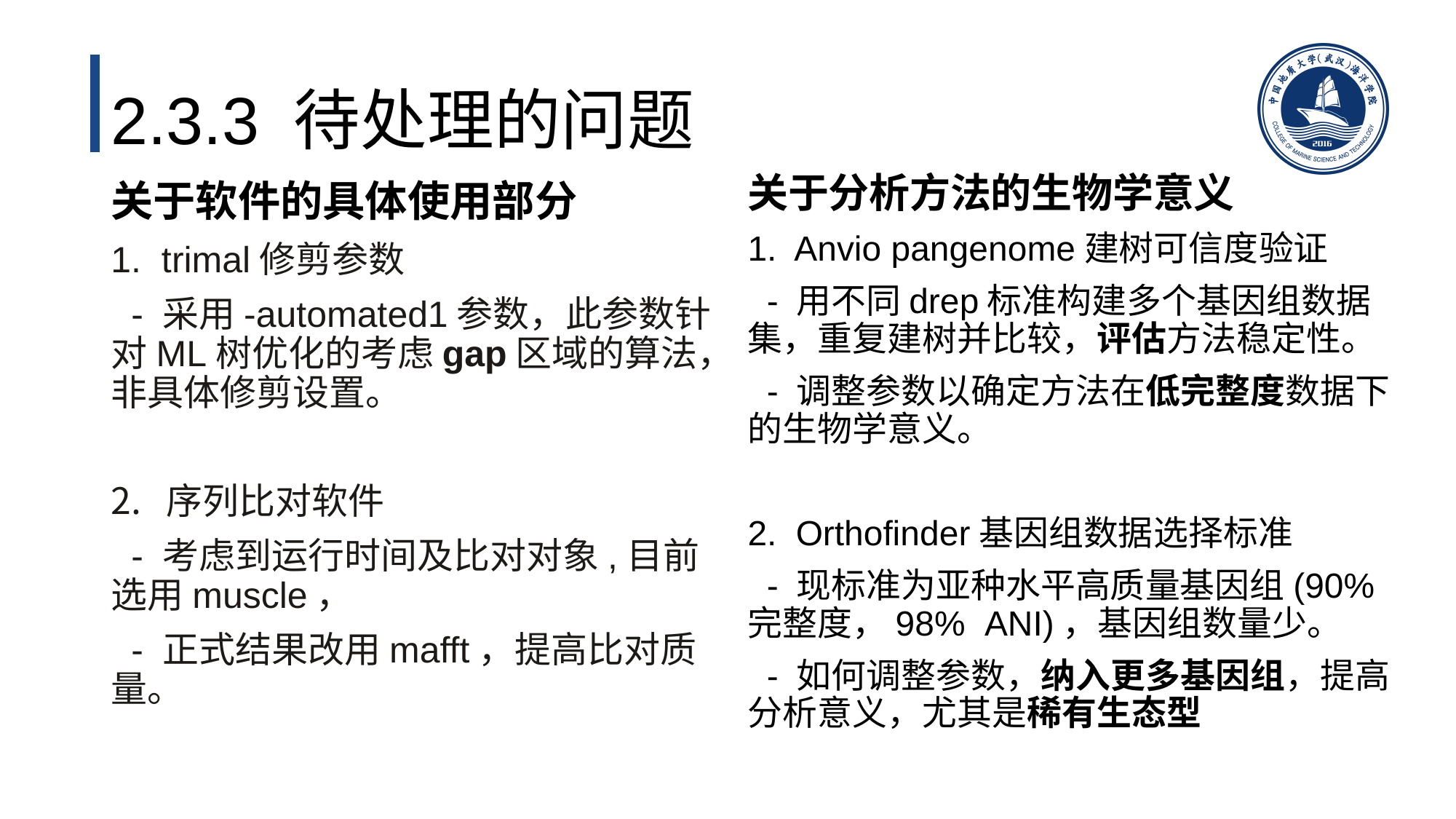

# 2.3.3 待处理的问题
关于分析方法的生物学意义
1.  Anvio pangenome建树可信度验证
  - 用不同drep标准构建多个基因组数据集，重复建树并比较，评估方法稳定性。
  - 调整参数以确定方法在低完整度数据下的生物学意义。

2.  Orthofinder基因组数据选择标准
  - 现标准为亚种水平高质量基因组(90%完整度，98%  ANI)，基因组数量少。
  - 如何调整参数，纳入更多基因组，提高分析意义，尤其是稀有生态型
关于软件的具体使用部分
1.  trimal修剪参数
  - 采用-automated1参数，此参数针对ML树优化的考虑gap区域的算法，非具体修剪设置。

  序列比对软件
  - 考虑到运行时间及比对对象,目前选用muscle，
  - 正式结果改用mafft，提高比对质量。